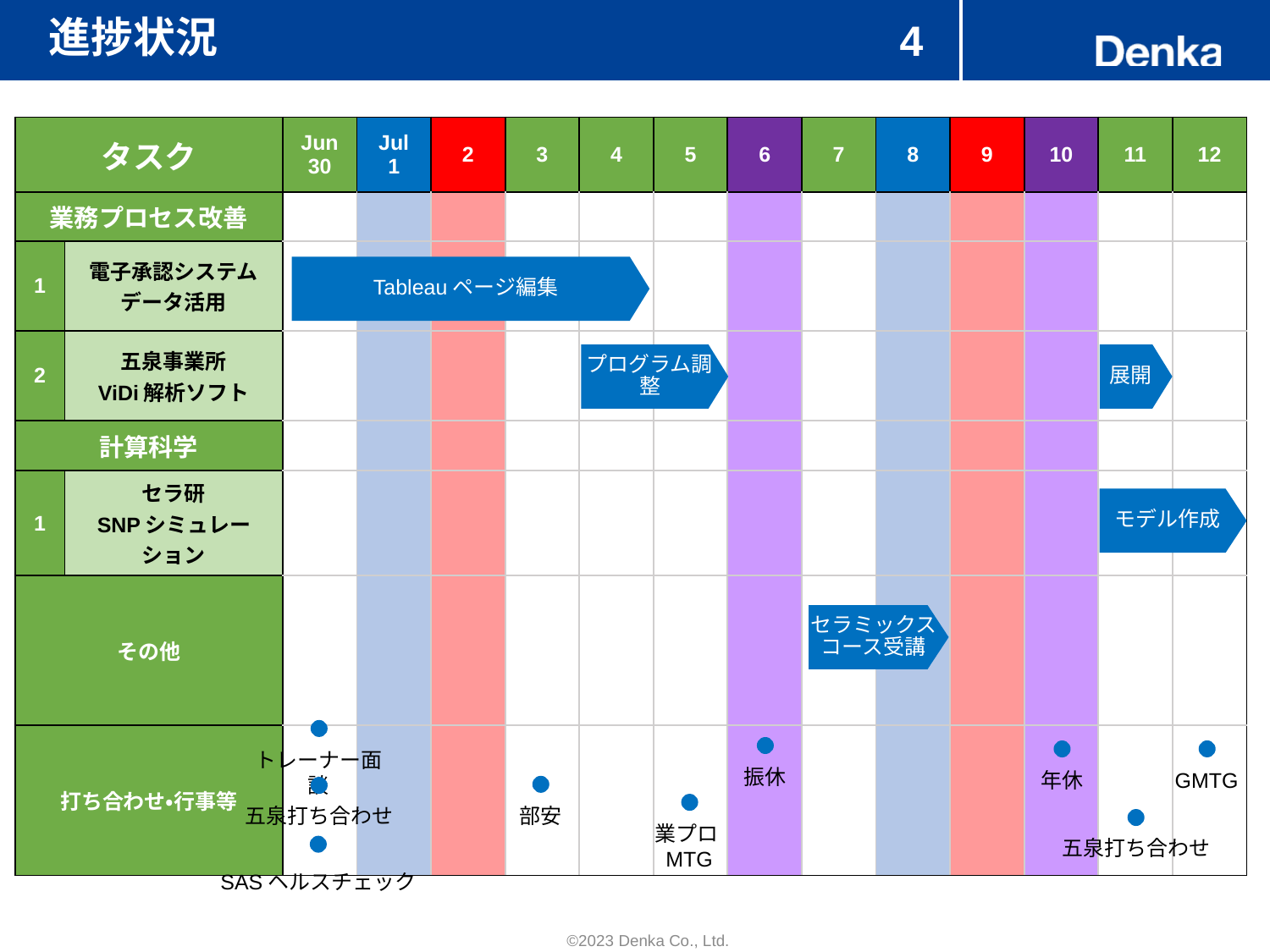

# 進捗状況
4
| タスク |  | Jun 30 | Jul 1 | 2 | 3 | 4 | 5 | 6 | 7 | 8 | 9 | 10 | 11 | 12 |
| --- | --- | --- | --- | --- | --- | --- | --- | --- | --- | --- | --- | --- | --- | --- |
| 業務プロセス改善 |  |  |  |  |  |  |  |  |  |  |  |  |  |  |
| 1 | 電子承認システム データ活用 |  |  |  |  |  |  |  |  |  |  |  |  |  |
| 2 | 五泉事業所 ViDi解析ソフト |  |  |  |  |  |  |  |  |  |  |  |  |  |
| 計算科学 |  |  |  |  |  |  |  |  |  |  |  |  |  |  |
| 1 | セラ研 SNPシミュレーション |  |  |  |  |  |  |  |  |  |  |  |  |  |
| その他 |  |  |  |  |  |  |  |  |  |  |  |  |  |  |
| 打ち合わせ・行事等 | 打ち合わせ |  |  |  |  |  |  |  |  |  |  |  |  |  |
Tableauページ編集
プログラム調整
展開
モデル作成
セラミックスコース受講

トレーナー面談

振休
GMTG
年休

五泉打ち合わせ
部安

業プロMTG
五泉打ち合わせ

SASヘルスチェック